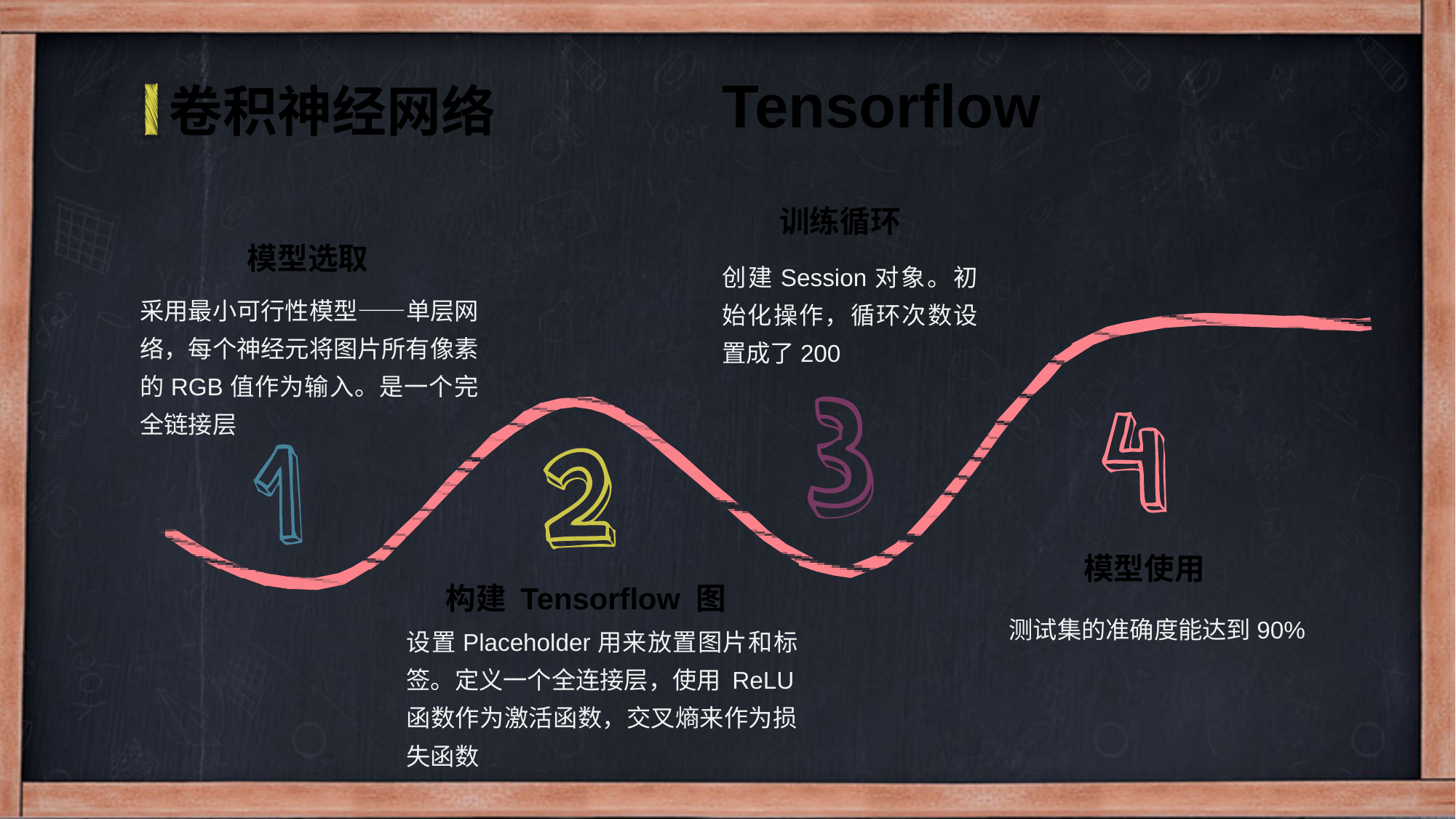

卷积神经网络

Tensorflow
训练循环
模型选取
创建Session对象。初始化操作，循环次数设置成了200
采用最小可行性模型——单层网络，每个神经元将图片所有像素的RGB值作为输入。是一个完全链接层

模型使用
构建 Tensorflow 图
测试集的准确度能达到90%
设置Placeholder用来放置图片和标签。定义一个全连接层，使用 ReLU函数作为激活函数，交叉熵来作为损失函数